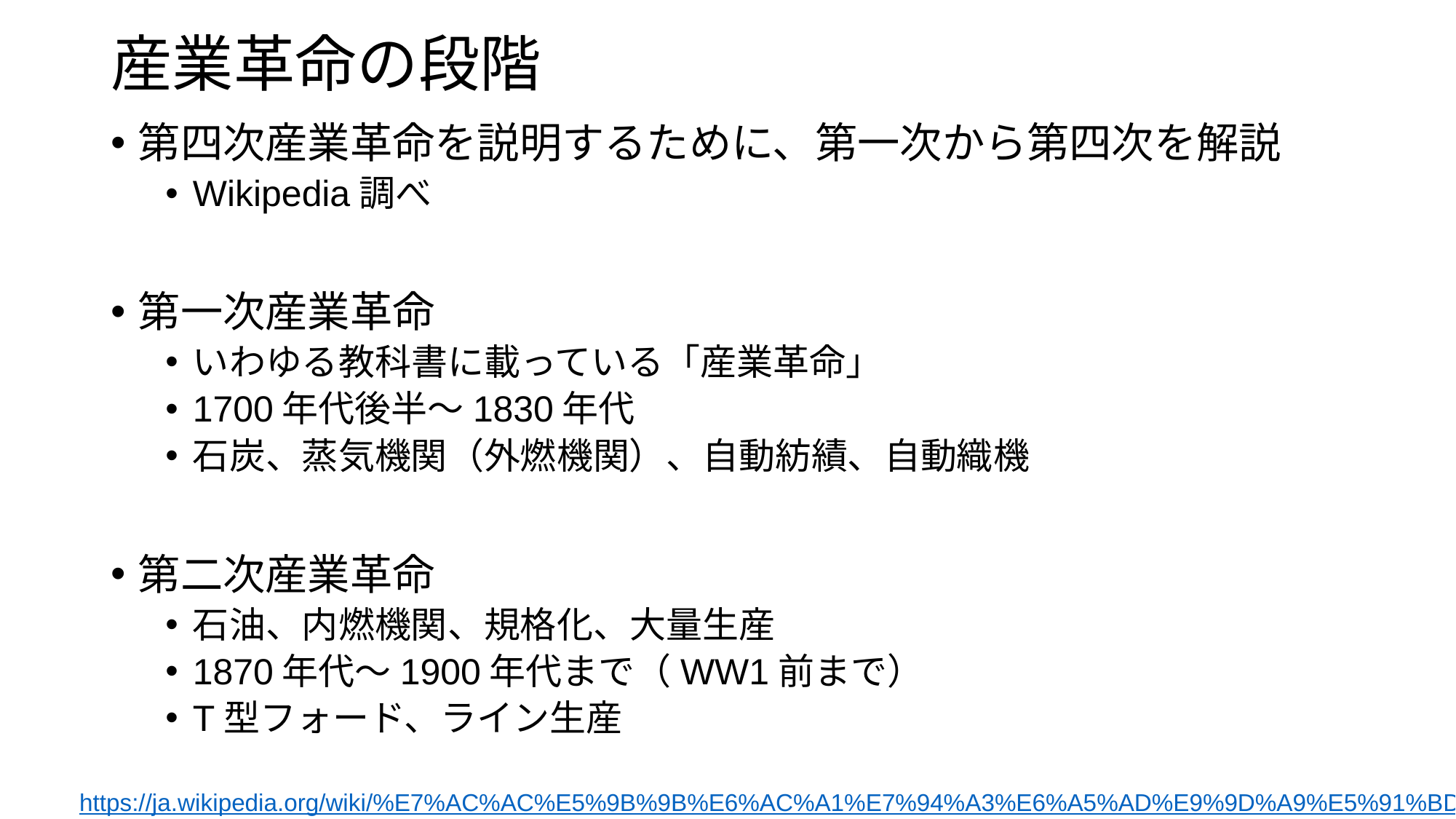

# 産業革命の段階
第四次産業革命を説明するために、第一次から第四次を解説
Wikipedia調べ

第一次産業革命
いわゆる教科書に載っている「産業革命」
1700年代後半～1830年代
石炭、蒸気機関（外燃機関）、自動紡績、自動織機

第二次産業革命
石油、内燃機関、規格化、大量生産
1870年代～1900年代まで（WW1前まで）
T型フォード、ライン生産

https://ja.wikipedia.org/wiki/%E7%AC%AC%E5%9B%9B%E6%AC%A1%E7%94%A3%E6%A5%AD%E9%9D%A9%E5%91%BD